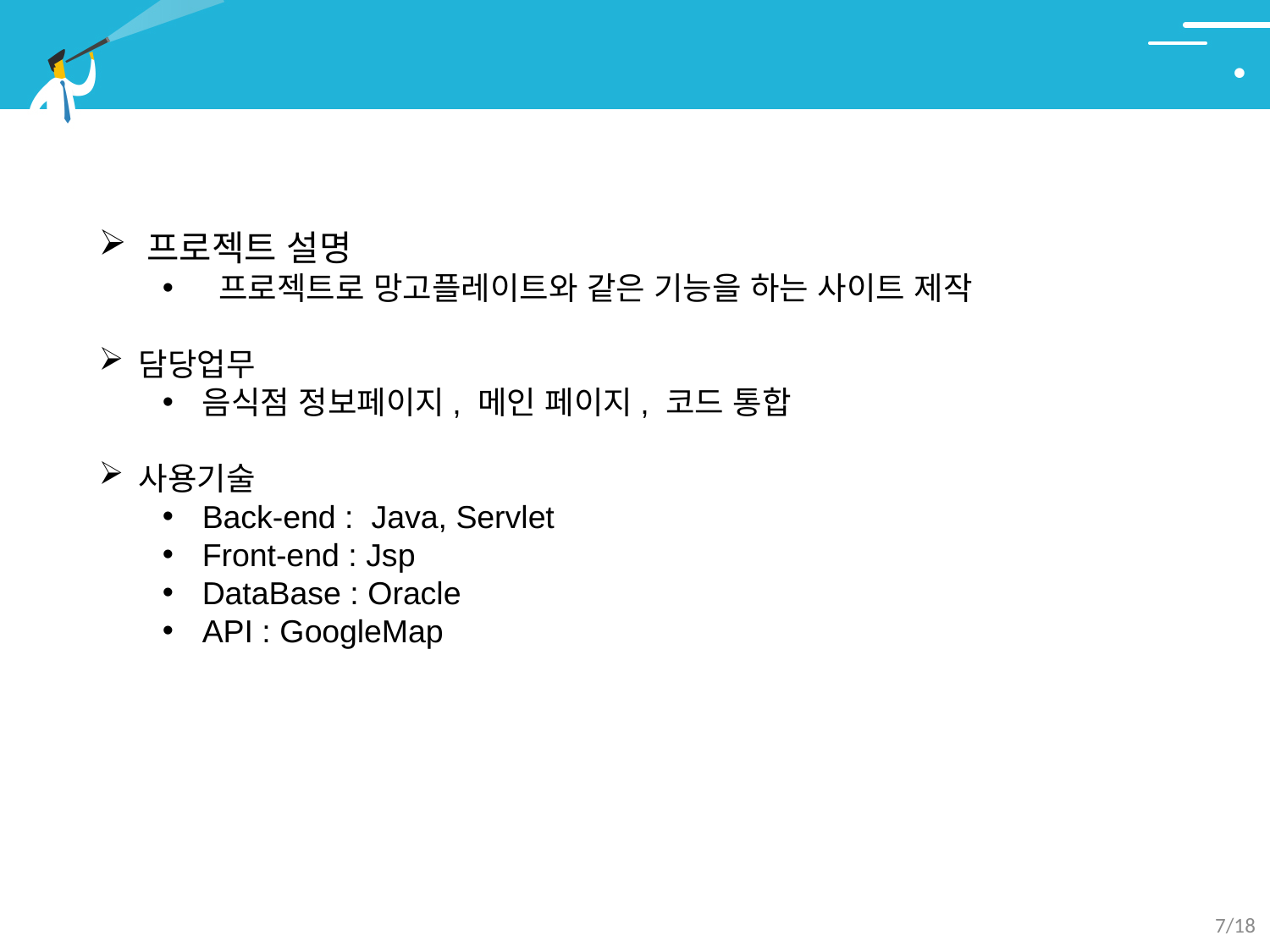

# 2. 수행프로젝트 – Eat Me!
프로젝트 설명
 프로젝트로 망고플레이트와 같은 기능을 하는 사이트 제작

담당업무
음식점 정보페이지, 메인 페이지, 코드 통합

사용기술
Back-end :  Java, Servlet
Front-end : Jsp
DataBase : Oracle
API : GoogleMap